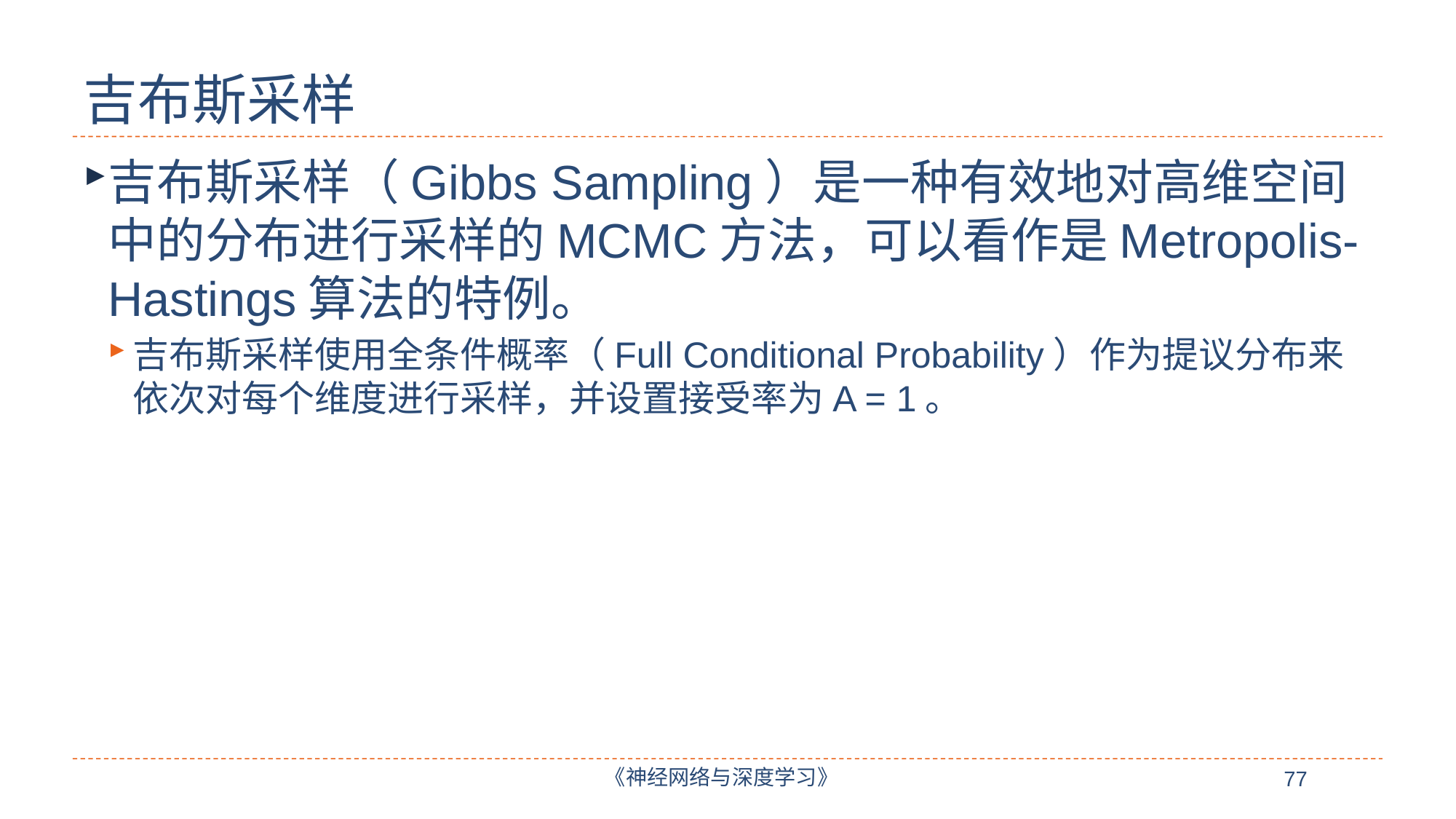

# 吉布斯采样
吉布斯采样（Gibbs Sampling）是一种有效地对高维空间中的分布进行采样的MCMC方法，可以看作是Metropolis-Hastings算法的特例。
吉布斯采样使用全条件概率（Full Conditional Probability）作为提议分布来依次对每个维度进行采样，并设置接受率为A = 1。